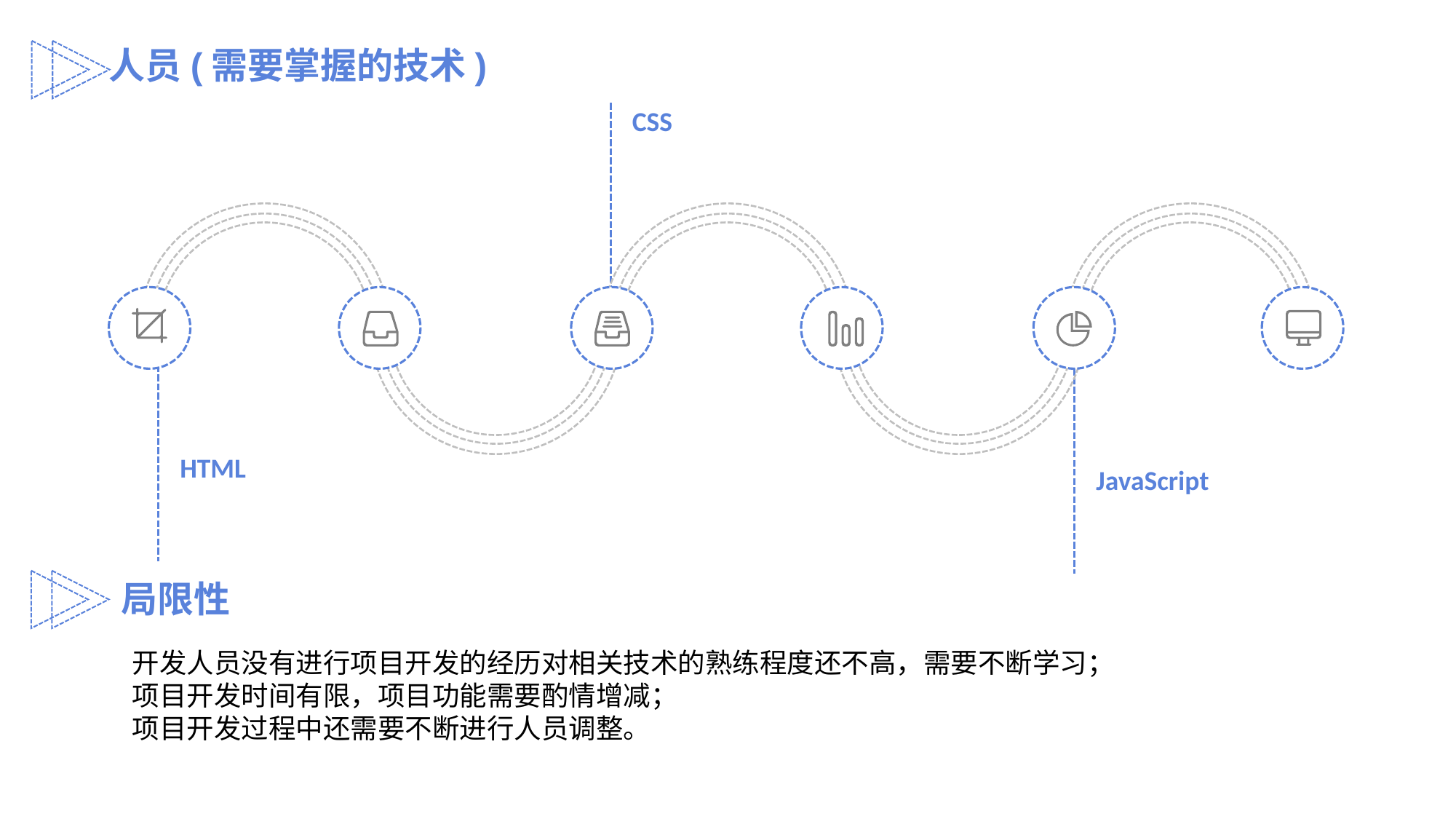

人员(需要掌握的技术)

CSS

HTML
JavaScript
局限性

开发人员没有进行项目开发的经历对相关技术的熟练程度还不高，需要不断学习；
项目开发时间有限，项目功能需要酌情增减；
项目开发过程中还需要不断进行人员调整。